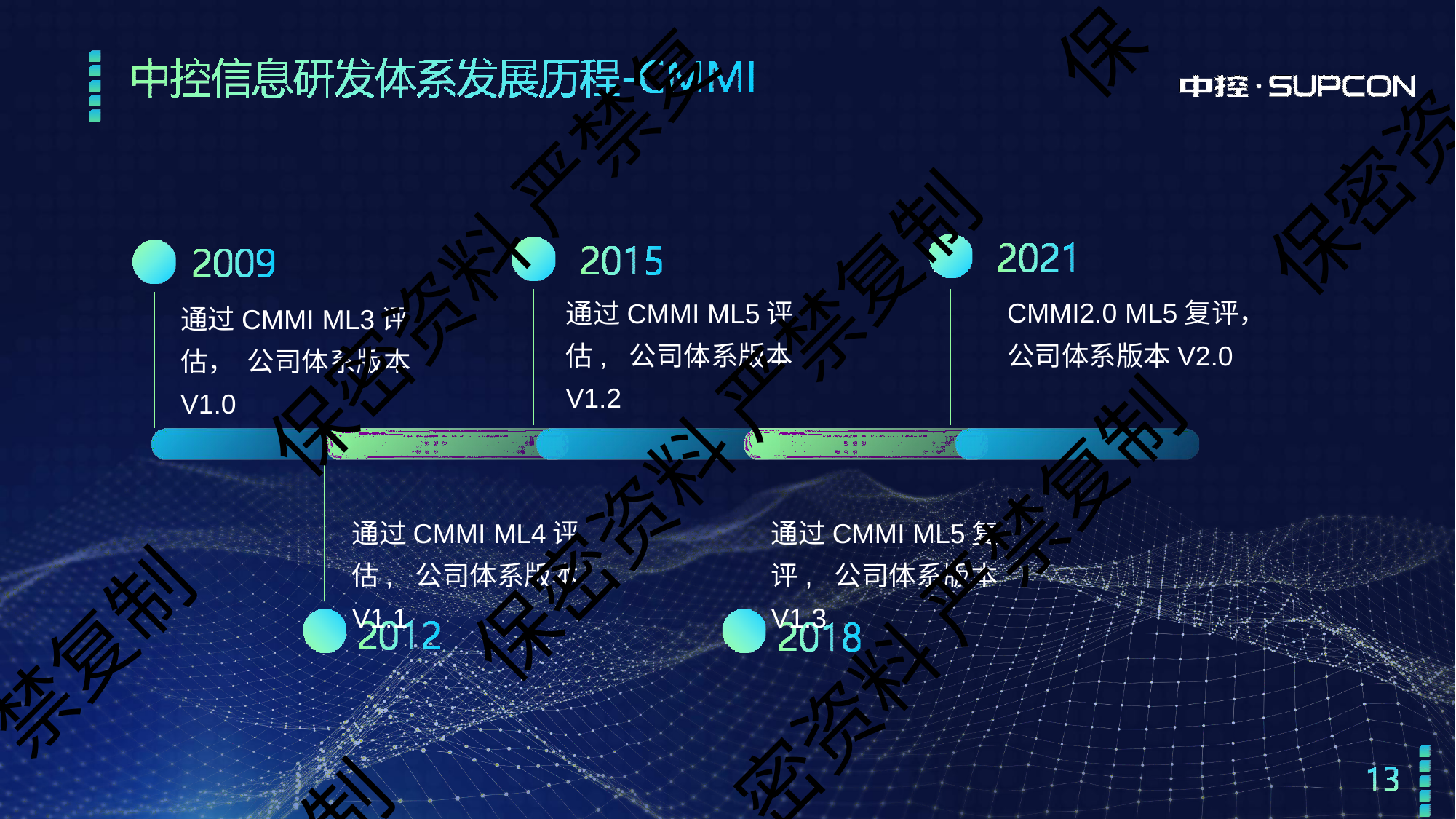

保

保密资
保密资料 严禁复

CMMI2.0 ML5复评，
公司体系版本V2.0
# 通过CMMI ML5评估,  公司体系版本V1.2

通过CMMI ML3评估，  公司体系版本V1.0

保密资料 严禁复制

通过CMMI ML4评估,  公司体系版本V1.1
通过CMMI ML5复评,  公司体系版本V1.3
密资料 严禁复制

禁复制

制